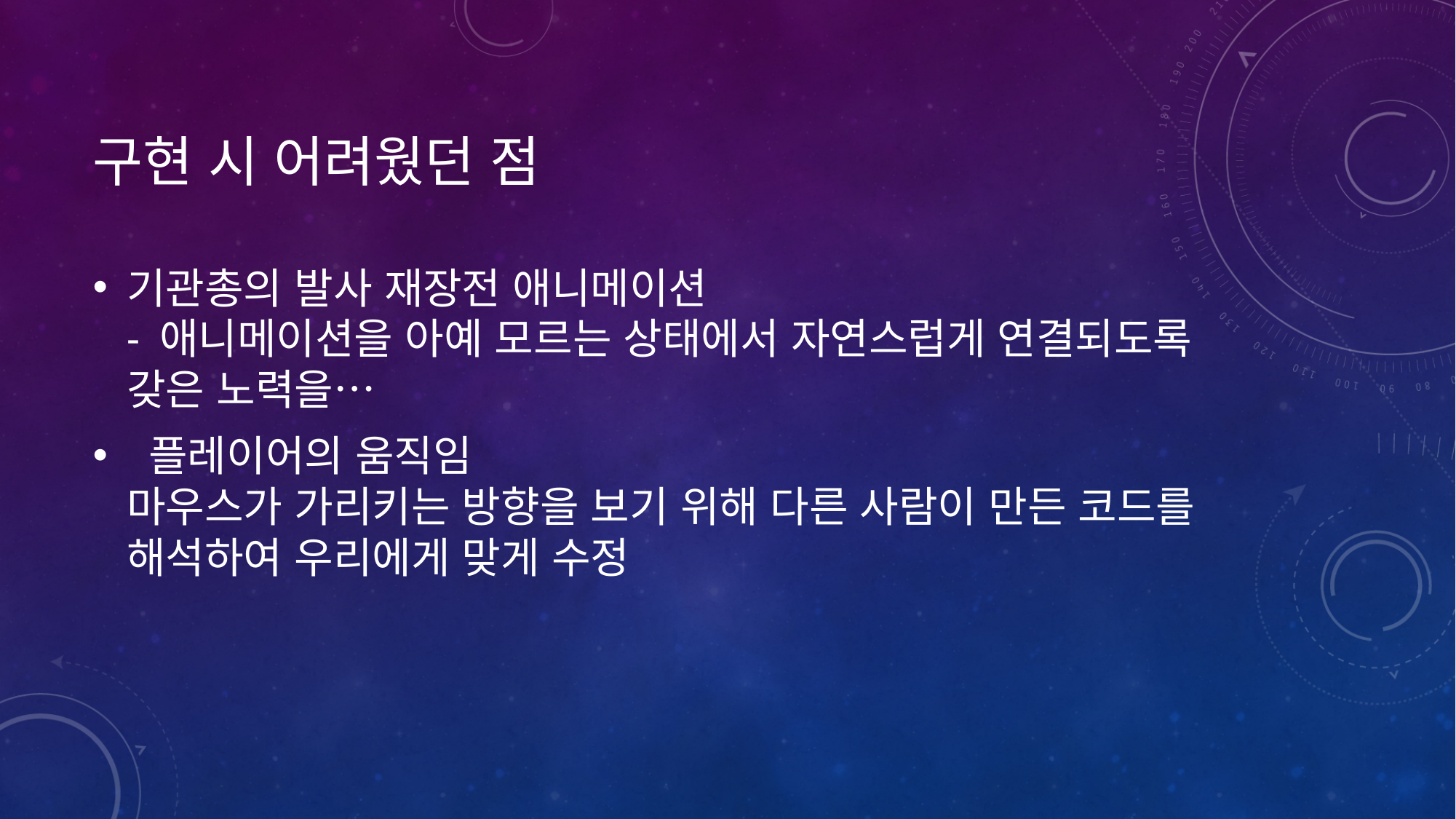

# 구현 시 어려웠던 점
기관총의 발사 재장전 애니메이션
- 애니메이션을 아예 모르는 상태에서 자연스럽게 연결되도록 갖은 노력을…
 플레이어의 움직임
마우스가 가리키는 방향을 보기 위해 다른 사람이 만든 코드를 해석하여 우리에게 맞게 수정